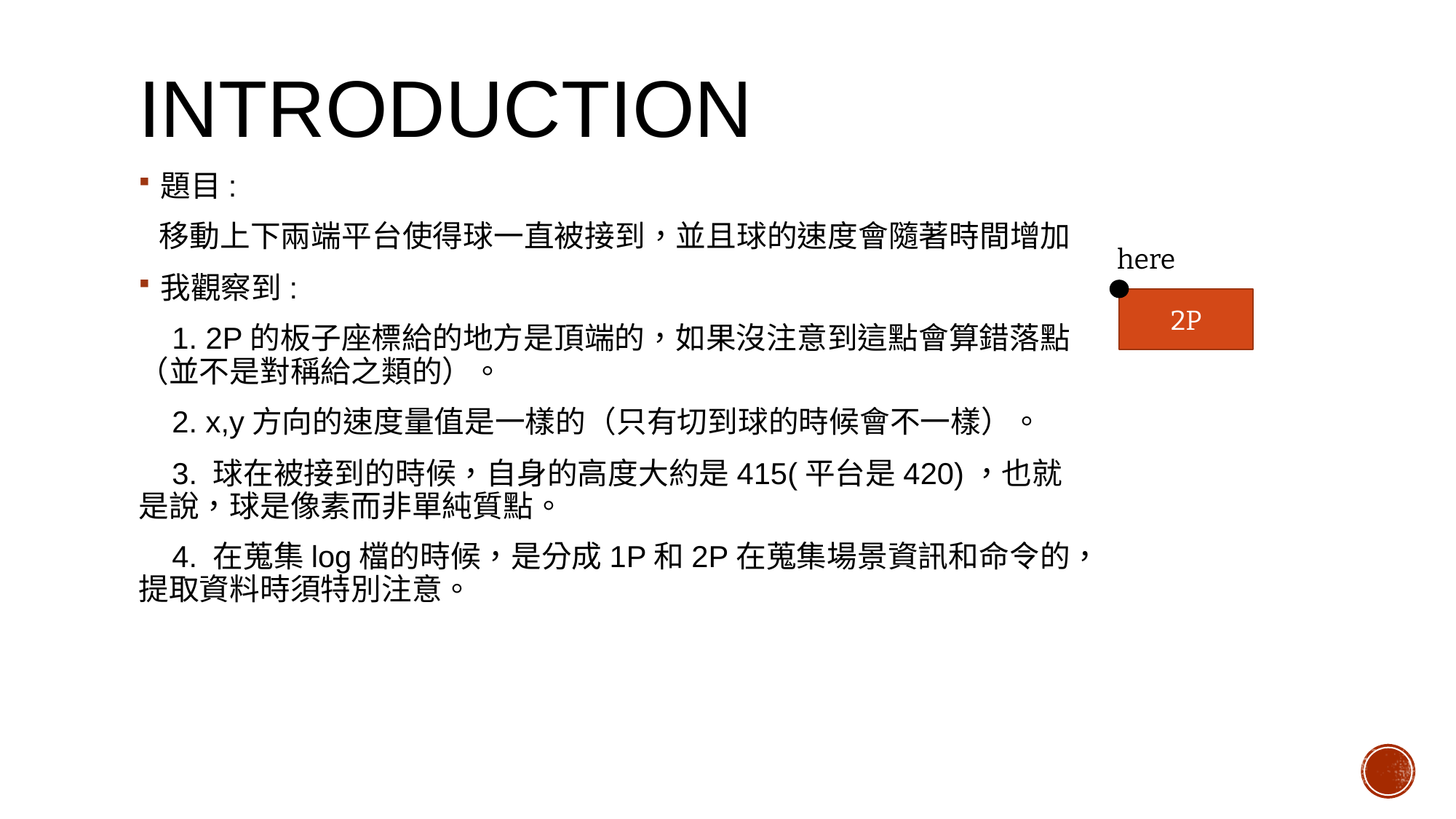

# INTRODUCTION
題目:
  移動上下兩端平台使得球一直被接到，並且球的速度會隨著時間增加
我觀察到:
    1. 2P的板子座標給的地方是頂端的，如果沒注意到這點會算錯落點（並不是對稱給之類的）。
    2. x,y方向的速度量值是一樣的（只有切到球的時候會不一樣）。
    3. 球在被接到的時候，自身的高度大約是415(平台是420)，也就是說，球是像素而非單純質點。
    4. 在蒐集log檔的時候，是分成1P和2P在蒐集場景資訊和命令的，提取資料時須特別注意。
here

2P